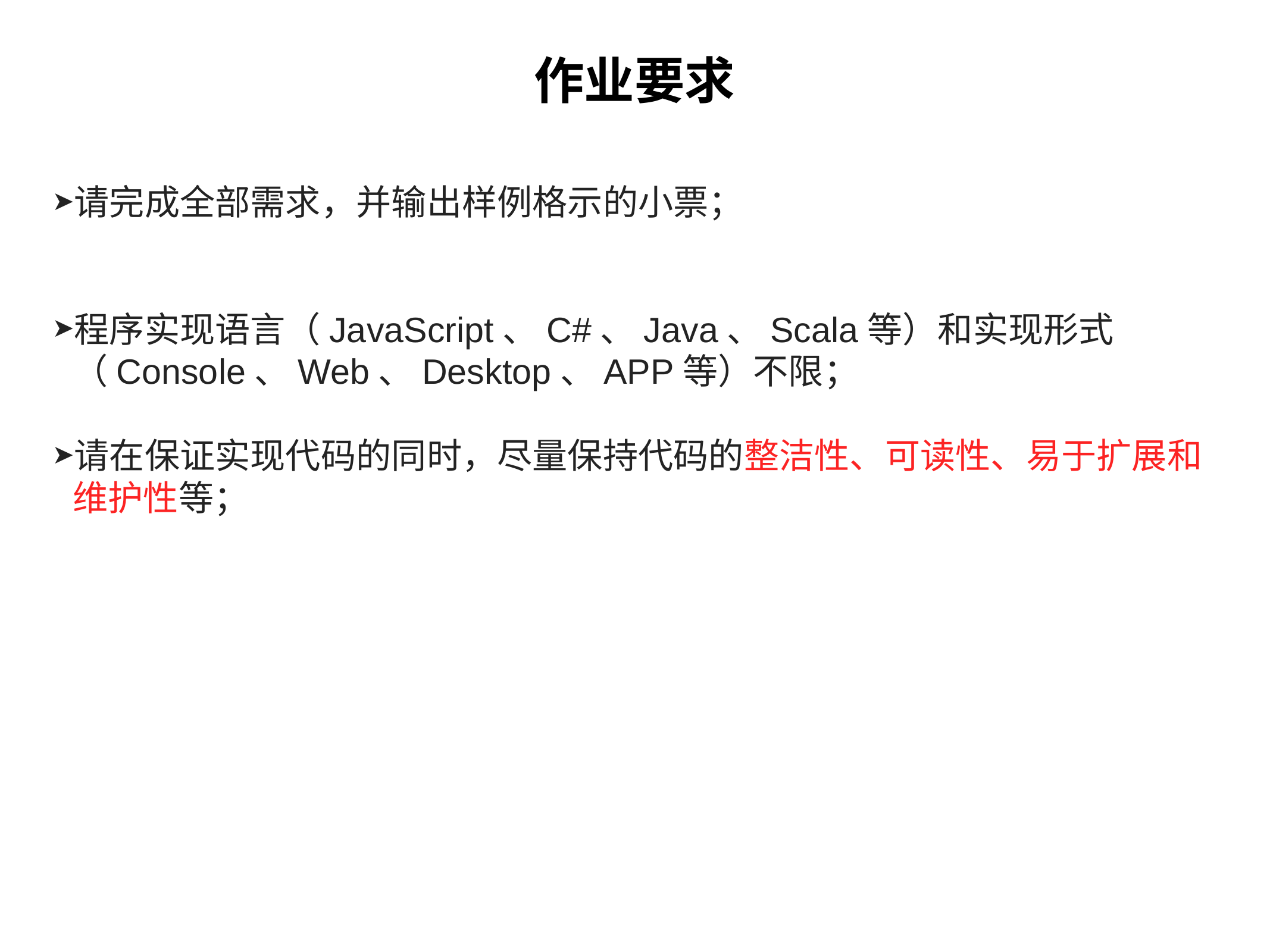

# 作业要求

请完成全部需求，并输出样例格示的小票；

程序实现语言（JavaScript、C#、Java、Scala等）和实现形式（Console、Web、Desktop、APP等）不限；

请在保证实现代码的同时，尽量保持代码的整洁性、可读性、易于扩展和维护性等；